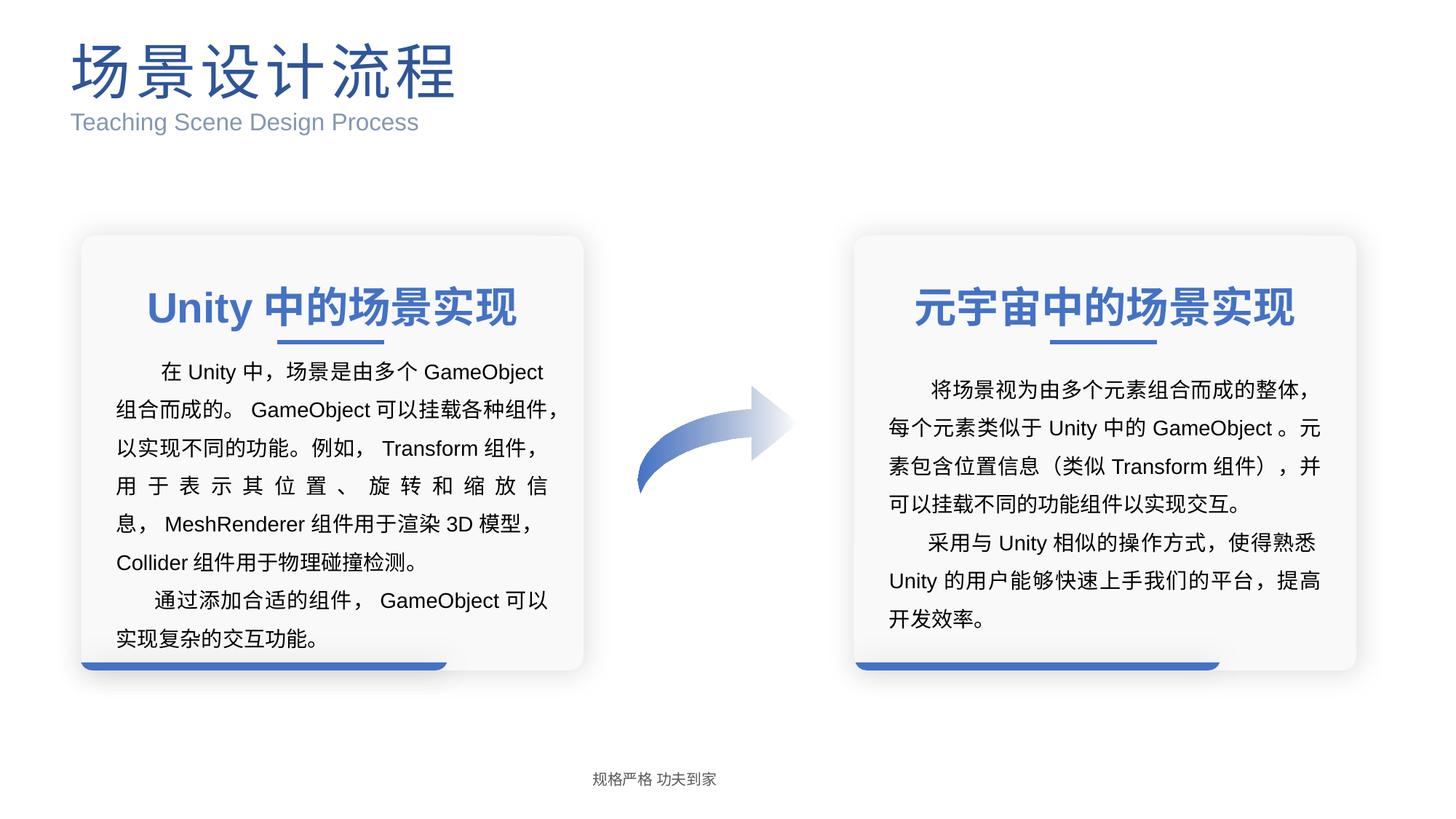

场景设计流程
Teaching Scene Design Process

Unity中的场景实现
元宇宙中的场景实现
       在Unity中，场景是由多个GameObject组合而成的。GameObject可以挂载各种组件，以实现不同的功能。例如，Transform组件，用于表示其位置、旋转和缩放信息，MeshRenderer组件用于渲染3D模型，Collider组件用于物理碰撞检测。
      通过添加合适的组件，GameObject可以实现复杂的交互功能。
       将场景视为由多个元素组合而成的整体，每个元素类似于Unity中的GameObject。元素包含位置信息（类似Transform组件），并可以挂载不同的功能组件以实现交互。
      采用与Unity相似的操作方式，使得熟悉Unity的用户能够快速上手我们的平台，提高开发效率。

规格严格 功夫到家